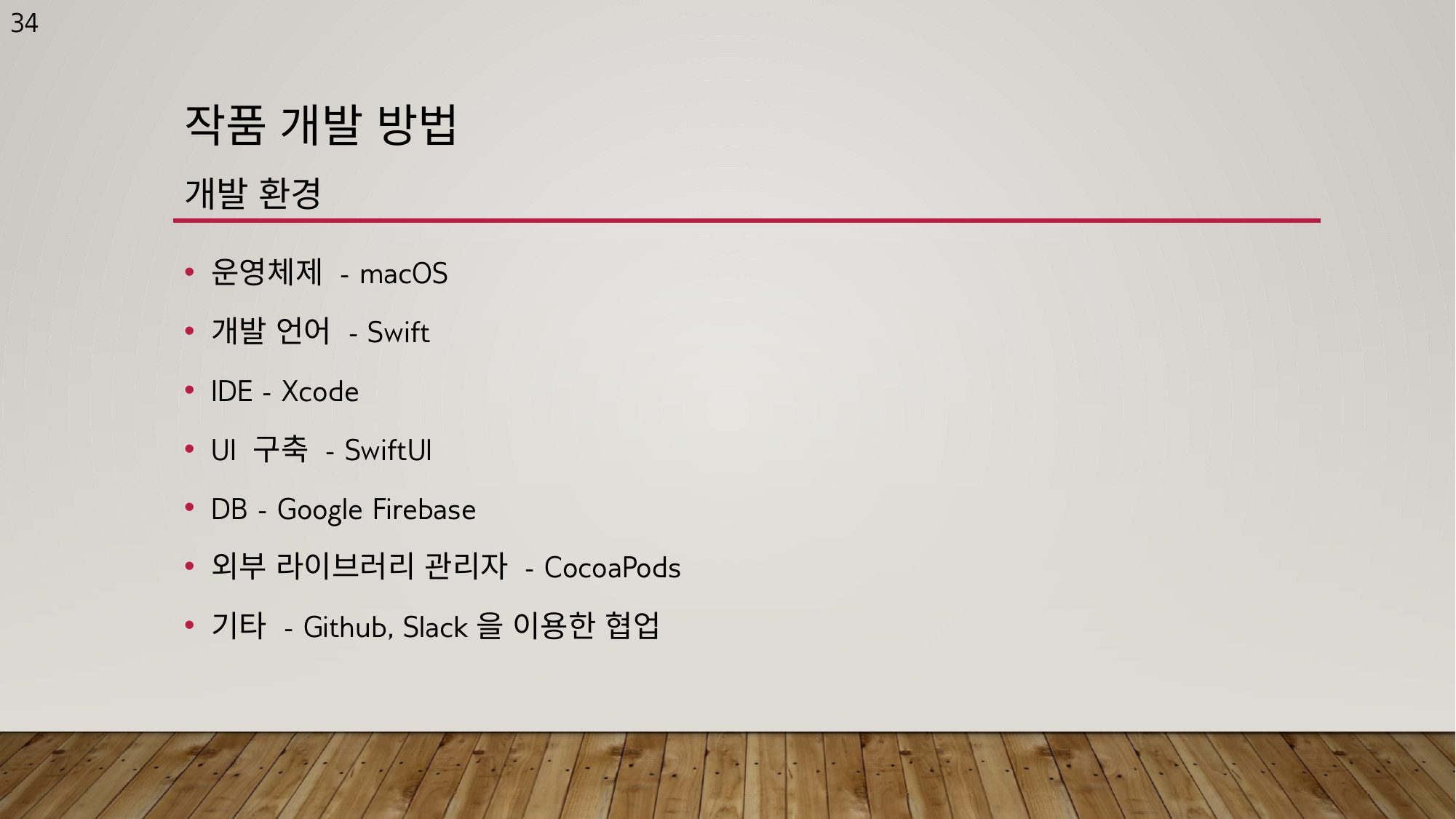

34
# 작품 개발 방법 개발 환경
운영체제 - macOS
개발 언어 - Swift
IDE - Xcode
UI 구축 - SwiftUI
DB - Google Firebase
외부 라이브러리 관리자 - CocoaPods
기타 - Github, Slack을 이용한 협업